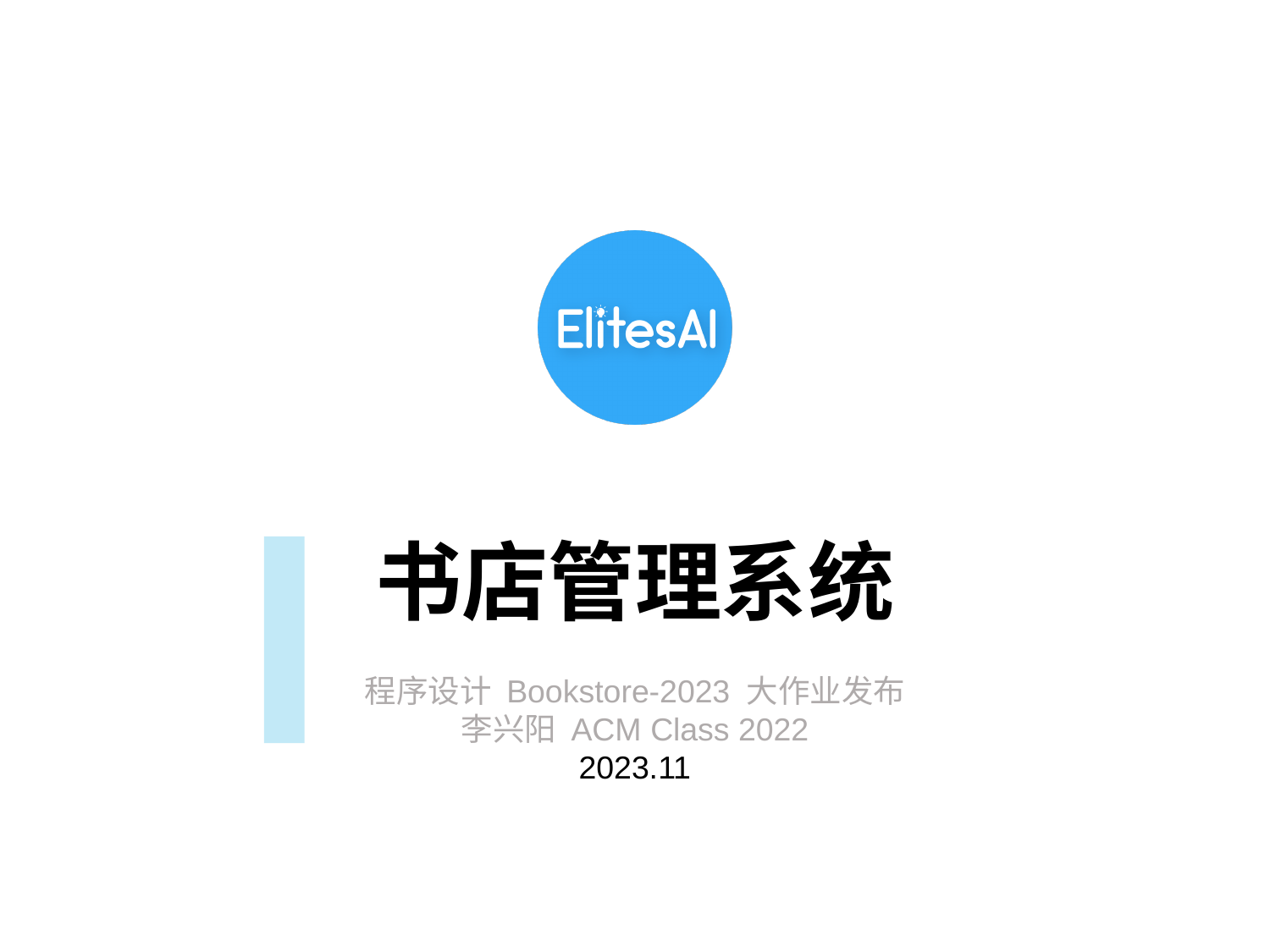

书店管理系统

程序设计 Bookstore-2023 大作业发布
李兴阳 ACM Class 2022
2023.11